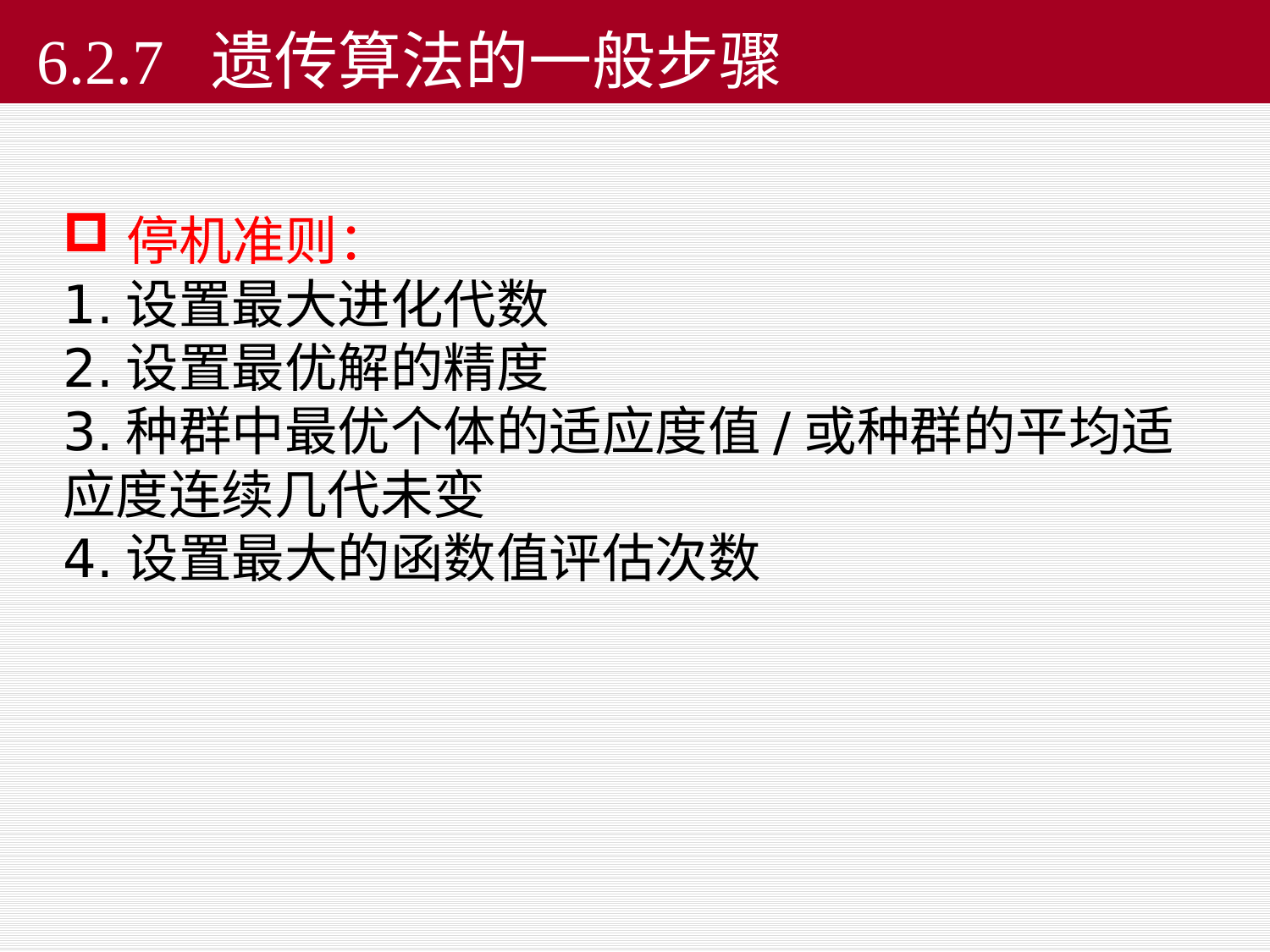

# 6.2.7  遗传算法的一般步骤
6.2.7  遗传算法的一般步骤
停机准则：
1.设置最大进化代数
2.设置最优解的精度
3.种群中最优个体的适应度值/或种群的平均适应度连续几代未变
4.设置最大的函数值评估次数

68